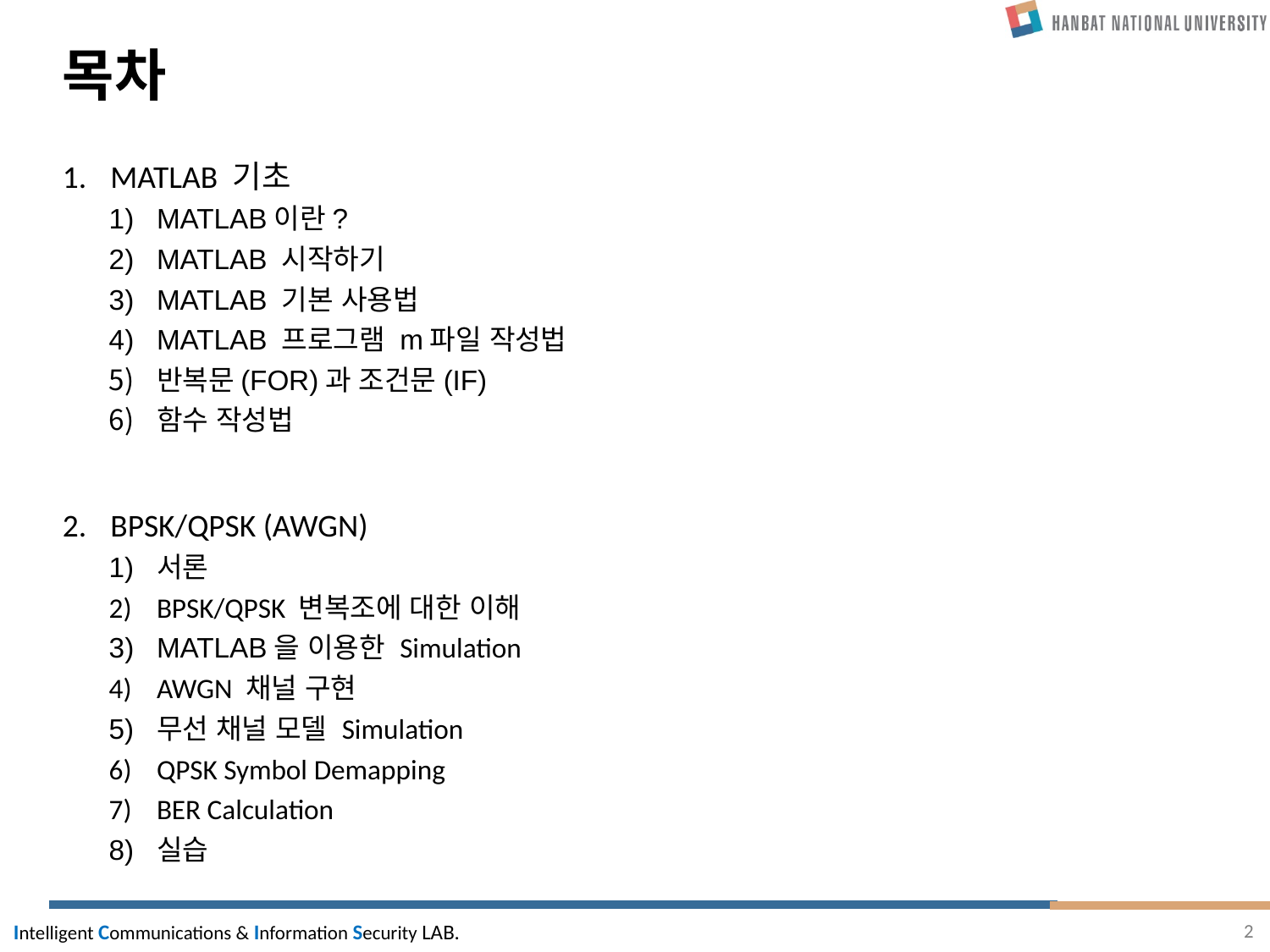

# 목차
MATLAB 기초
MATLAB이란?
MATLAB 시작하기
MATLAB 기본 사용법
MATLAB 프로그램 m파일 작성법
반복문(FOR)과 조건문(IF)
함수 작성법

BPSK/QPSK (AWGN)
서론
BPSK/QPSK 변복조에 대한 이해
MATLAB을 이용한 Simulation
AWGN 채널 구현
무선 채널 모델 Simulation
QPSK Symbol Demapping
BER Calculation
실습

2